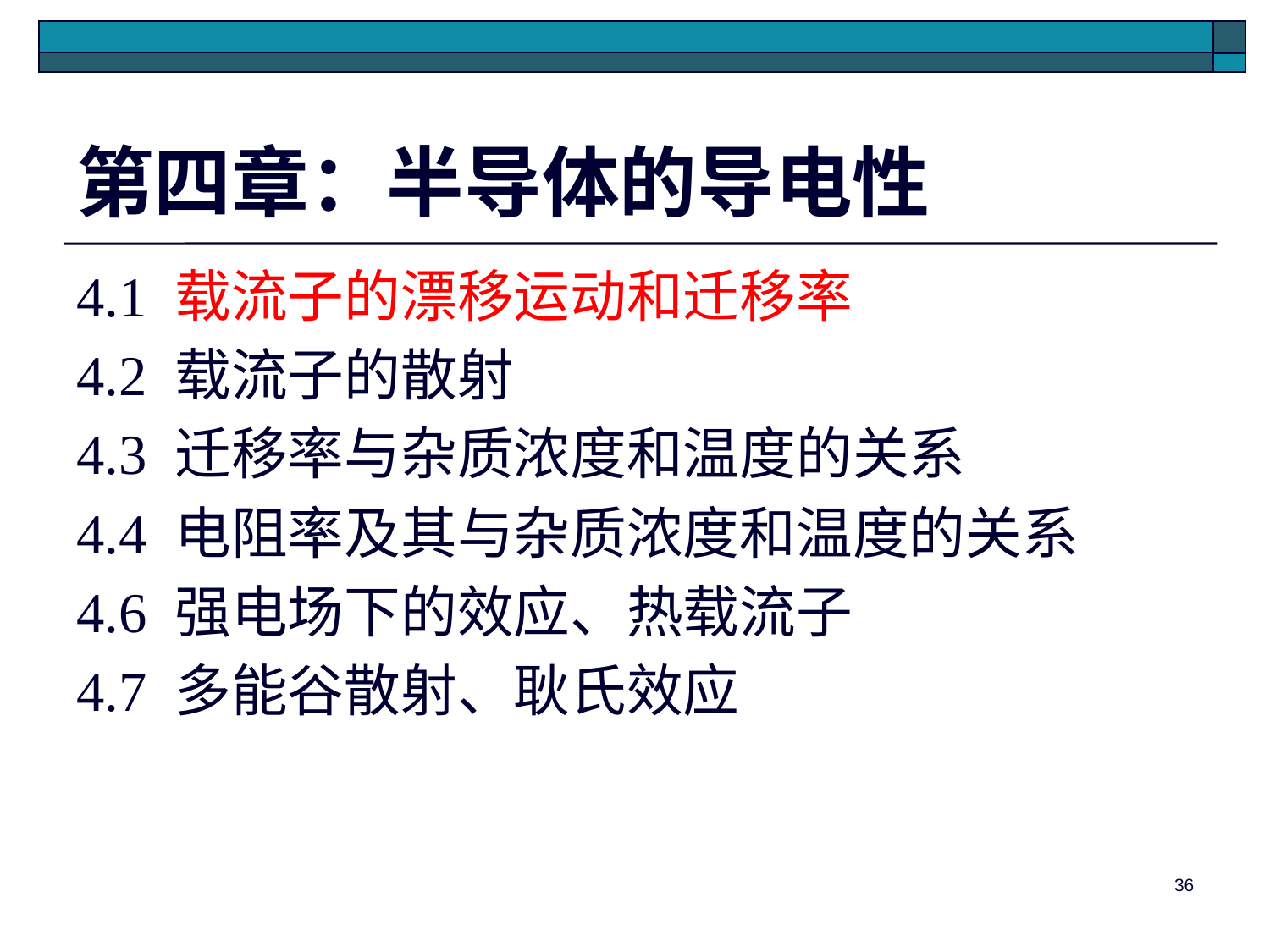

# 第四章：半导体的导电性
4.1 载流子的漂移运动和迁移率
4.2 载流子的散射
4.3 迁移率与杂质浓度和温度的关系
4.4 电阻率及其与杂质浓度和温度的关系
4.6 强电场下的效应、热载流子
4.7 多能谷散射、耿氏效应
36